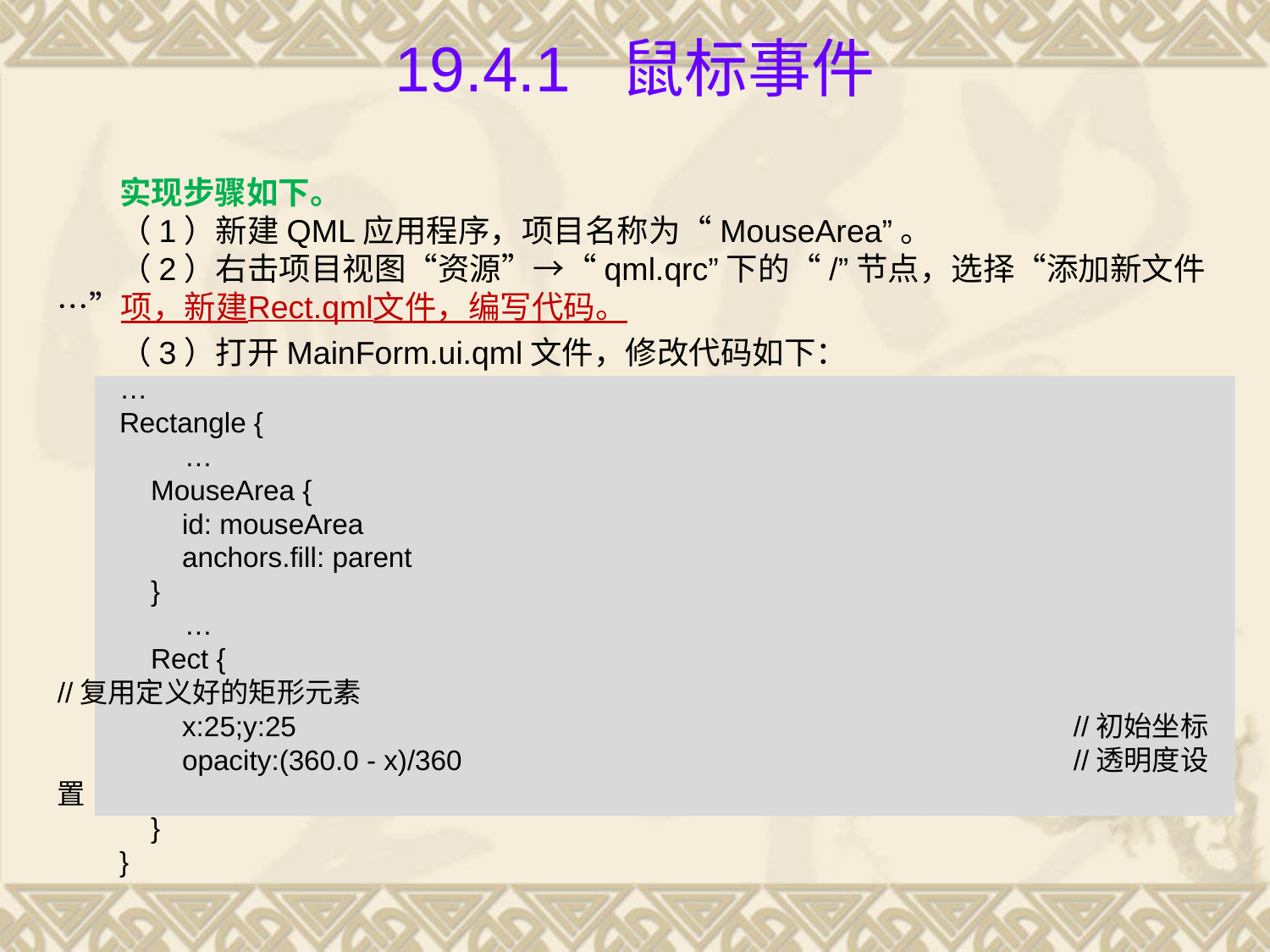

# 19.4.1  鼠标事件
实现步骤如下。
（1）新建QML应用程序，项目名称为“MouseArea”。
（2）右击项目视图“资源”→“qml.qrc”下的“/”节点，选择“添加新文件…”项，新建Rect.qml文件，编写代码。
（3）打开MainForm.ui.qml文件，修改代码如下：
…
Rectangle {
	…
    MouseArea {
        id: mouseArea
        anchors.fill: parent
    }
	…
    Rect {								//复用定义好的矩形元素
        x:25;y:25							//初始坐标
        opacity:(360.0 - x)/360					//透明度设置
    }
}